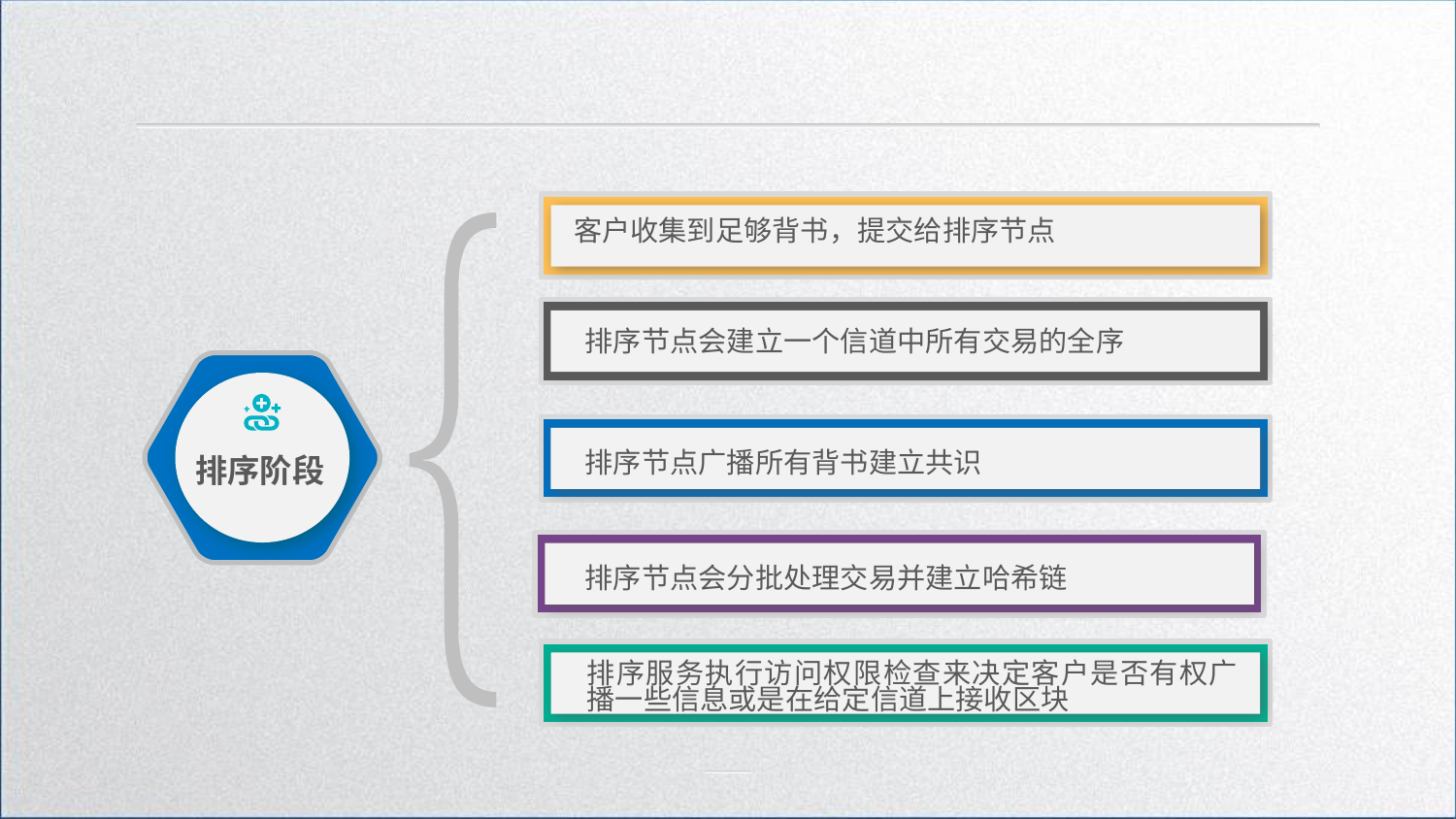

客户收集到足够背书，提交给排序节点

排序节点会建立一个信道中所有交易的全序

排序节点广播所有背书建立共识
排序阶段

排序节点会分批处理交易并建立哈希链

排序服务执行访问权限检查来决定客户是否有权广播一些信息或是在给定信道上接收区块